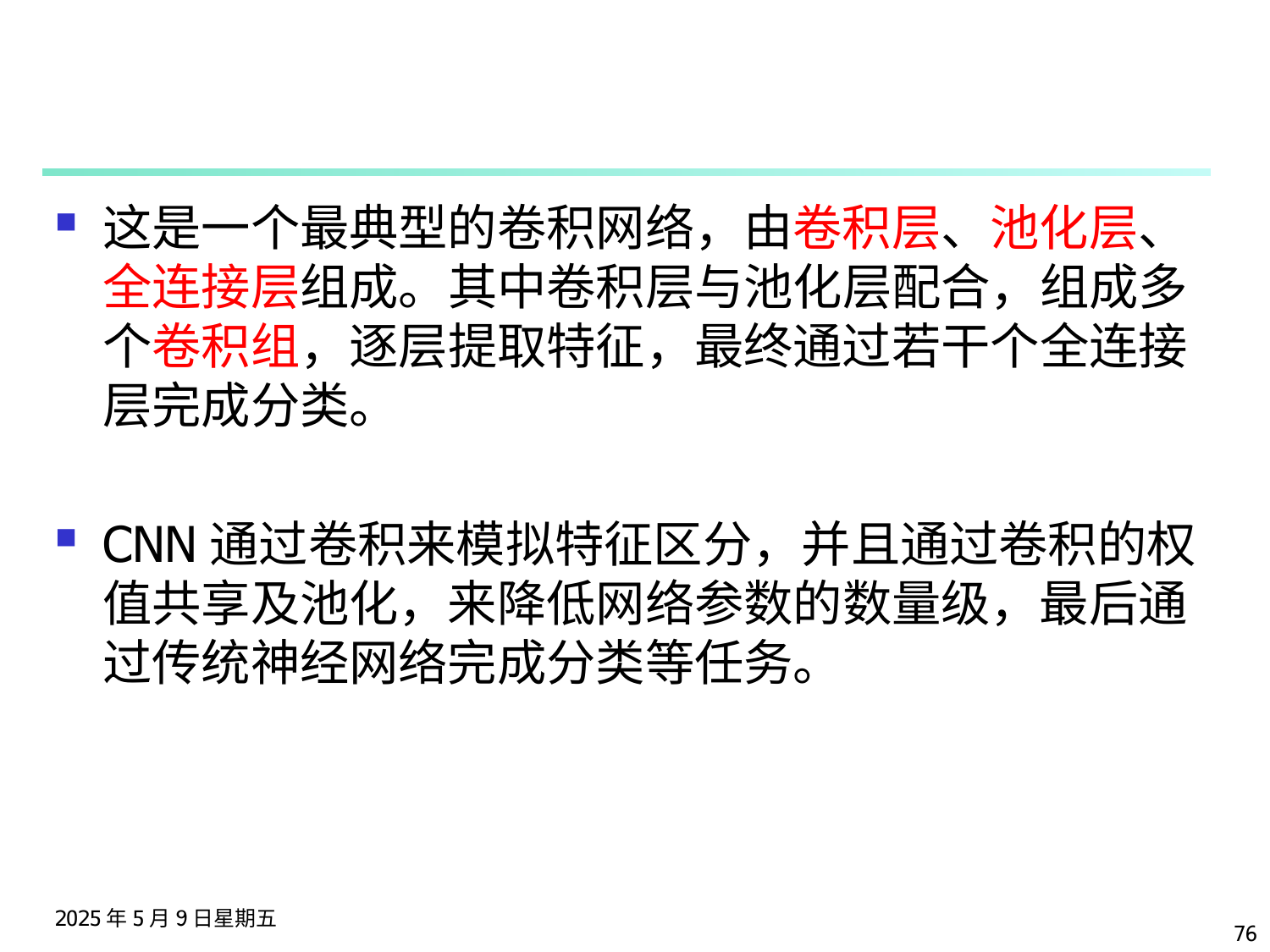

#
这是一个最典型的卷积网络，由卷积层、池化层、全连接层组成。其中卷积层与池化层配合，组成多个卷积组，逐层提取特征，最终通过若干个全连接层完成分类。

CNN通过卷积来模拟特征区分，并且通过卷积的权值共享及池化，来降低网络参数的数量级，最后通过传统神经网络完成分类等任务。

2025年5月9日星期五
76